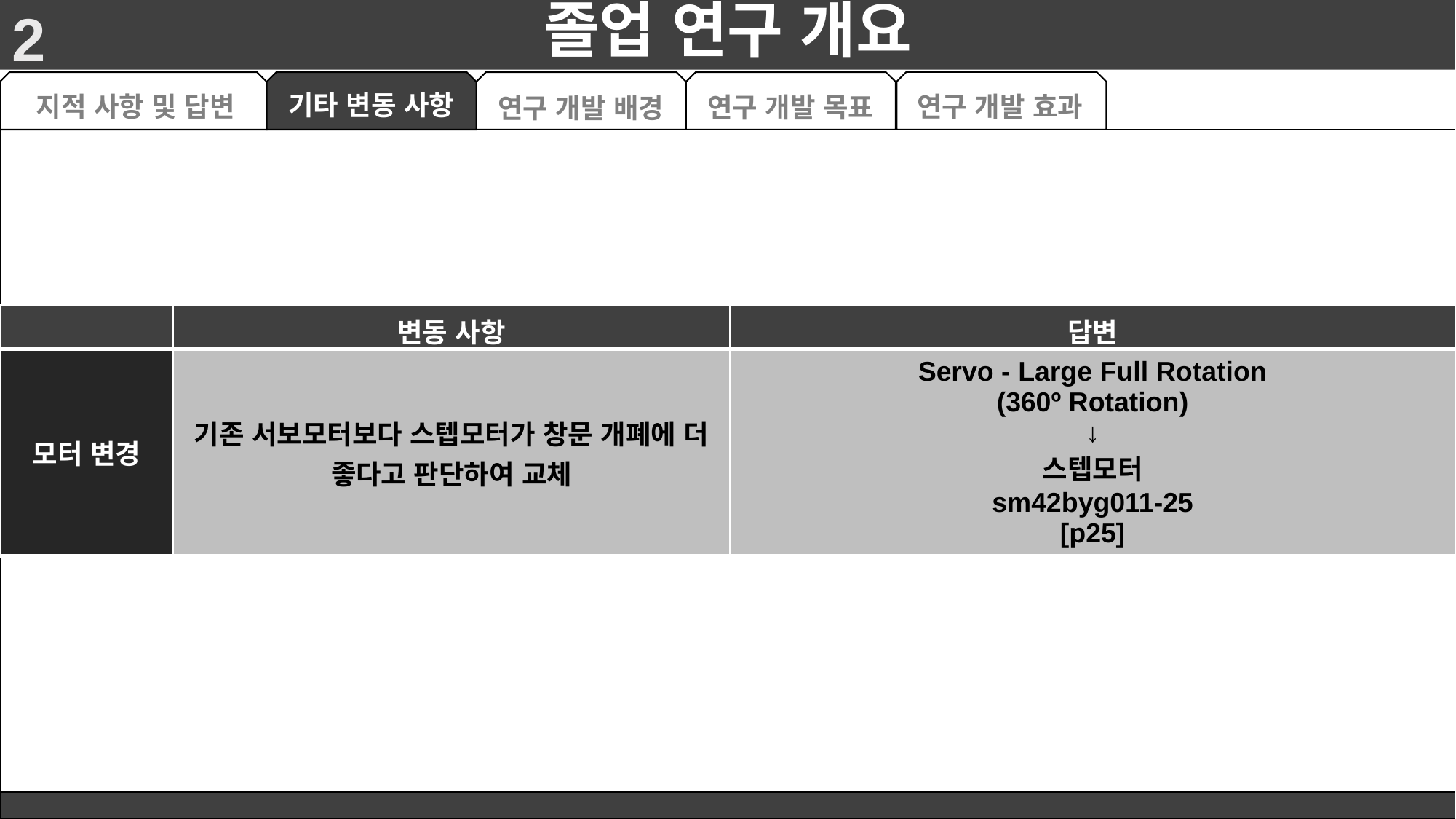

# 졸업 연구 개요
2

기타 변동 사항
지적 사항 및 답변
연구 개발 효과
연구 개발 목표
연구 개발 배경

|  | 변동 사항 | 답변 |
| --- | --- | --- |
| 모터 변경 | 기존 서보모터보다 스텝모터가 창문 개폐에 더 좋다고 판단하여 교체 | Servo - Large Full Rotation (360º Rotation) ↓ 스텝모터 sm42byg011-25 [p25] |